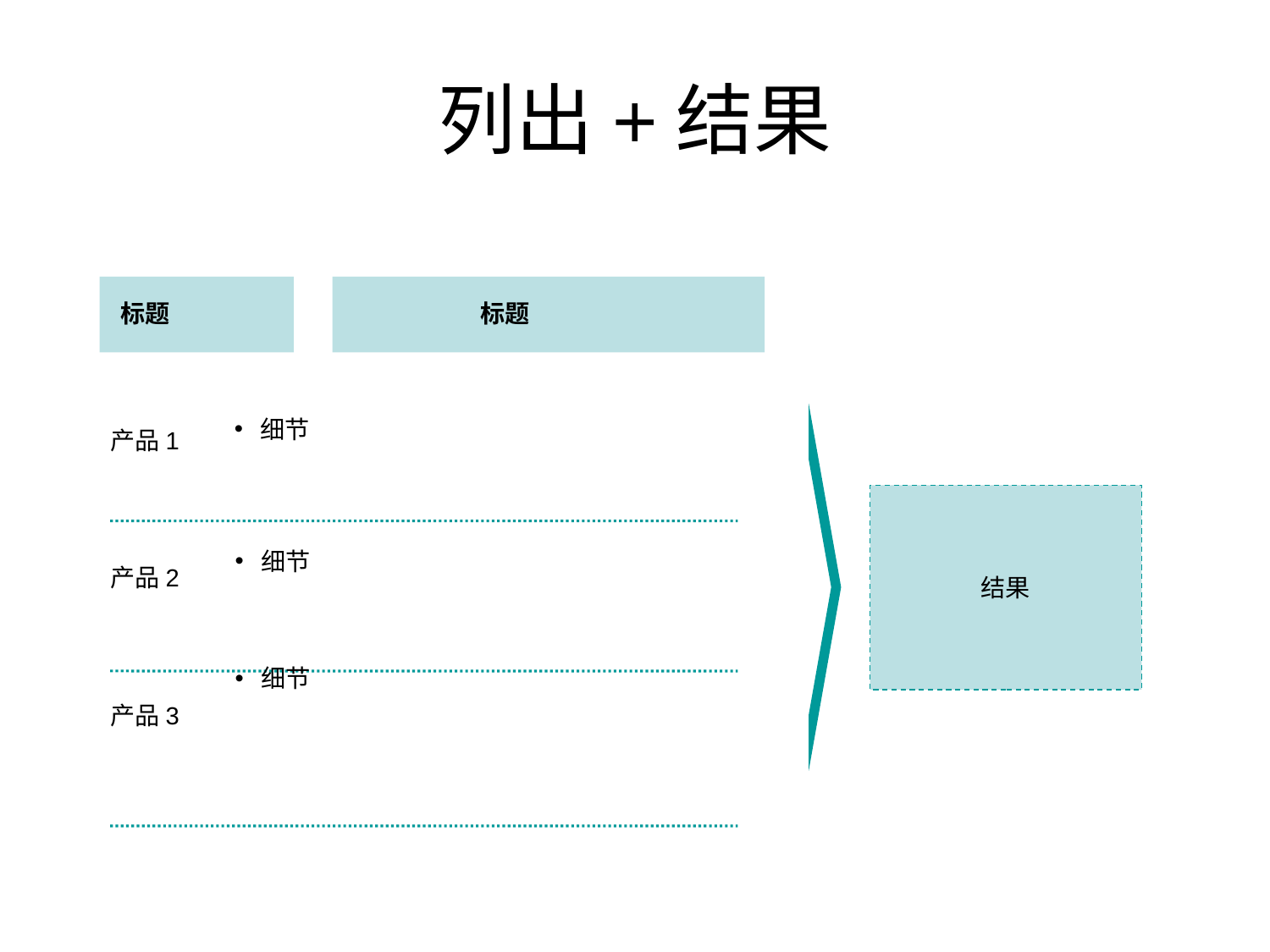

# 列出+结果

标题
标题

细节

产品1
结果

细节

产品2
细节

产品3